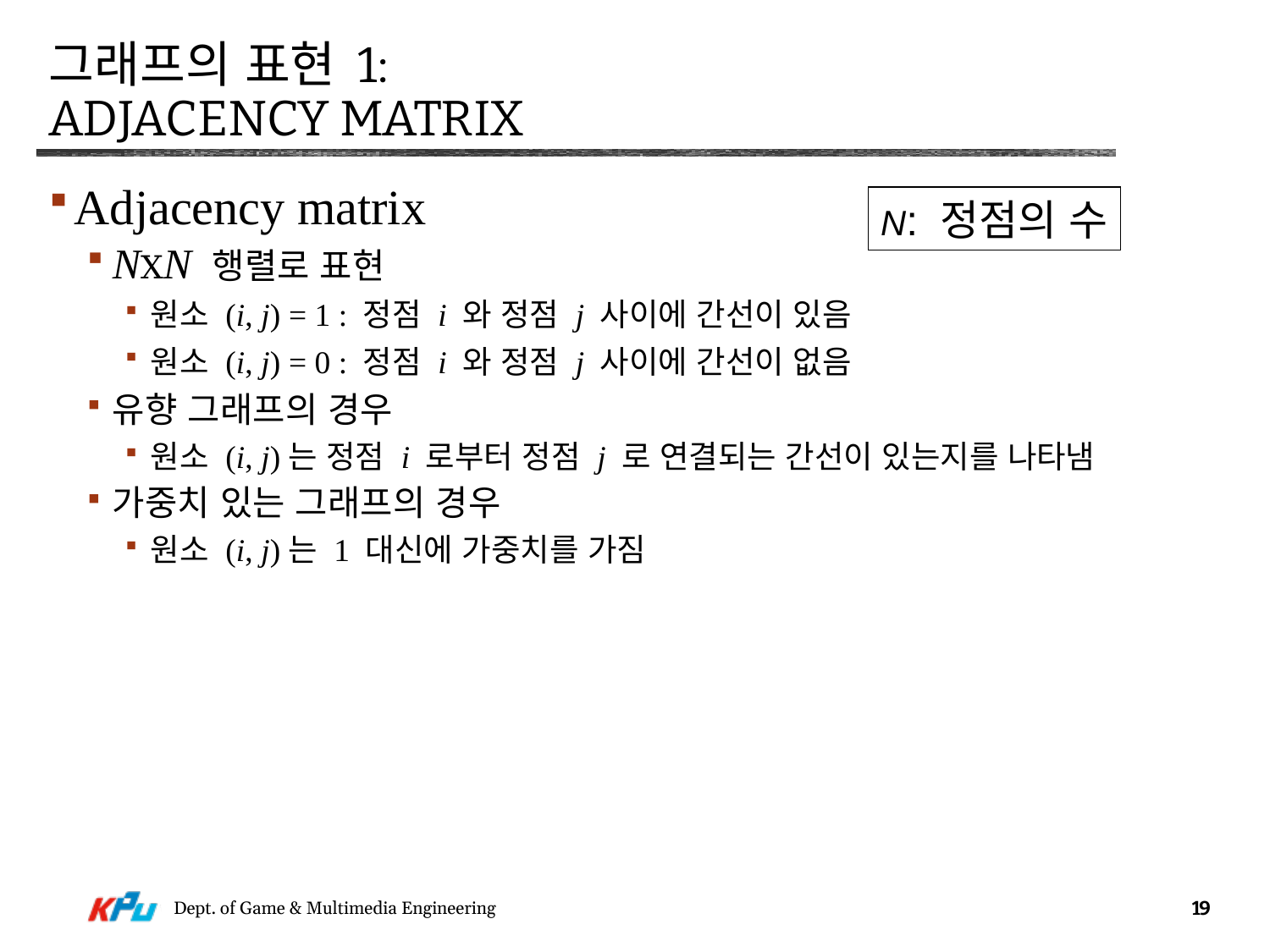

# 그래프의 표현 1: Adjacency Matrix
Adjacency matrix
NⅩN 행렬로 표현
원소 (i, j) = 1 : 정점 i 와 정점 j 사이에 간선이 있음
원소 (i, j) = 0 : 정점 i 와 정점 j 사이에 간선이 없음
유향 그래프의 경우
원소 (i, j)는 정점 i 로부터 정점 j 로 연결되는 간선이 있는지를 나타냄
가중치 있는 그래프의 경우
원소 (i, j)는 1 대신에 가중치를 가짐
N: 정점의 수
Dept. of Game & Multimedia Engineering
19